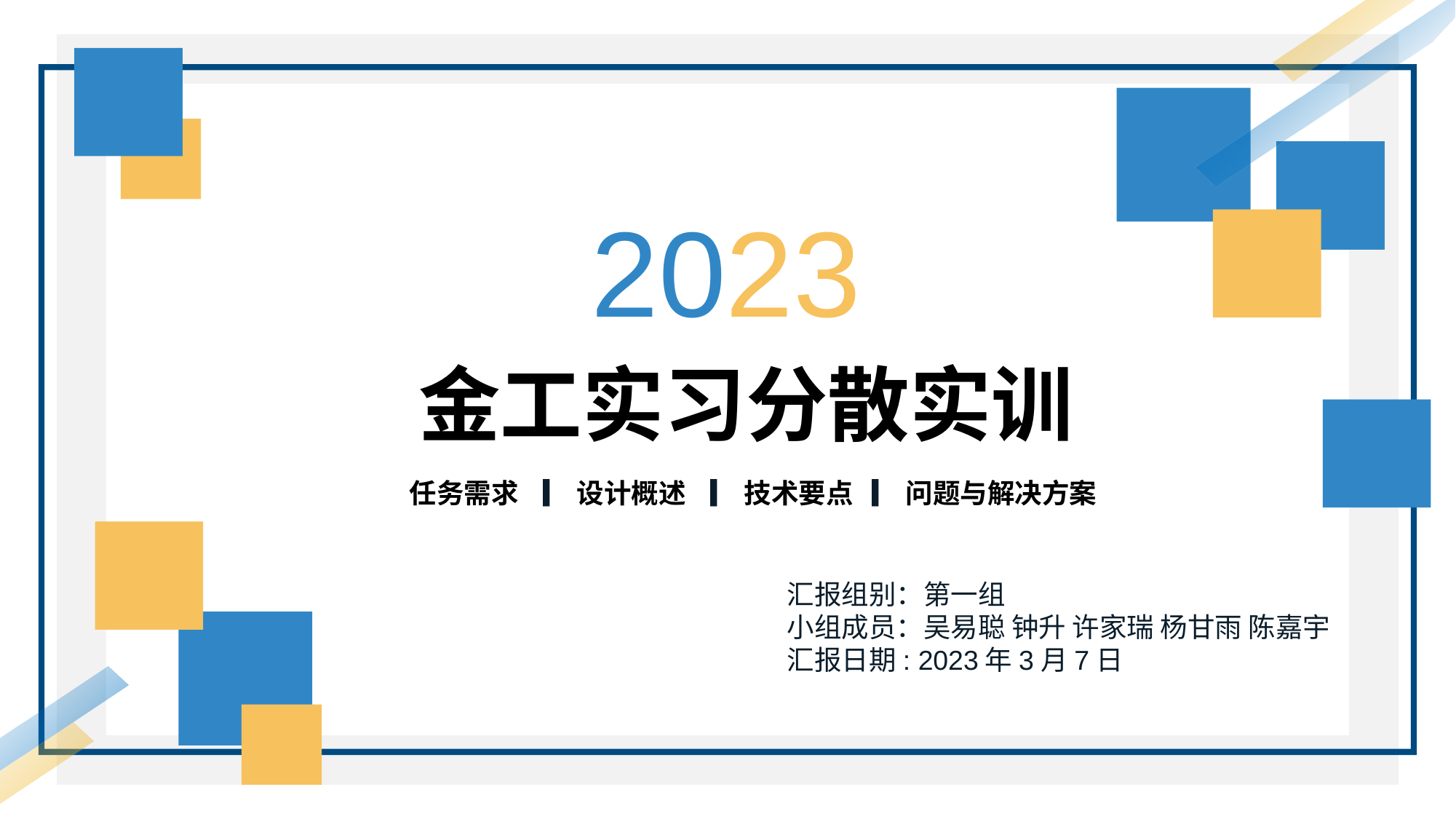

2023

金工实习分散实训

任务需求    ▎ 设计概述    ▎ 技术要点   ▎ 问题与解决方案

汇报组别：第一组
小组成员：吴易聪 钟升 许家瑞 杨甘雨 陈嘉宇
汇报日期: 2023年3月7日